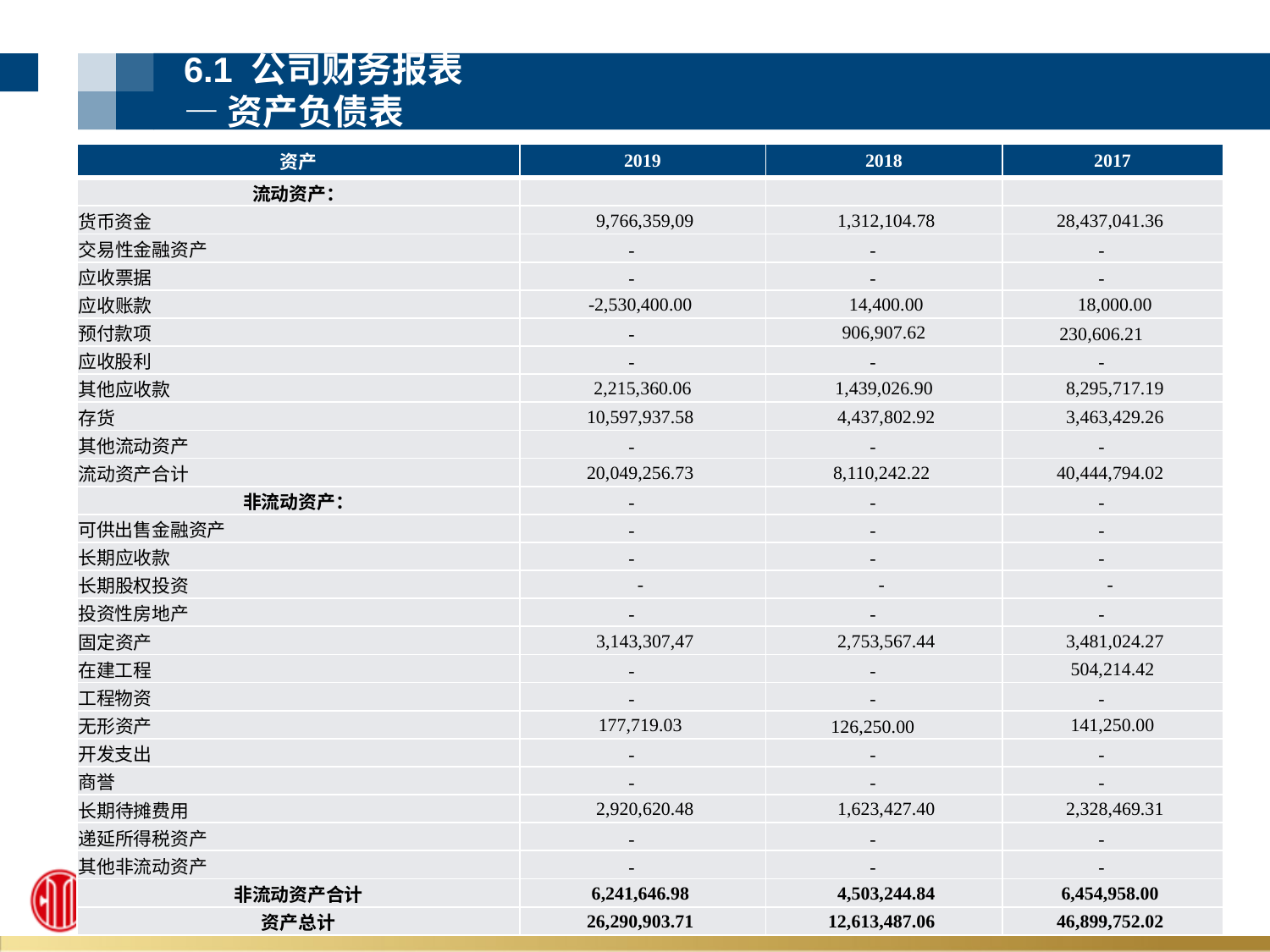

6.1 公司财务报表
—资产负债表
| 资产 | 2019 | 2018 | 2017 |
| --- | --- | --- | --- |
| 流动资产： |  |  |  |
| 货币资金 | 9,766,359,09 | 1,312,104.78 | 28,437,041.36 |
| 交易性金融资产 | - | - | - |
| 应收票据 | - | - | - |
| 应收账款 | -2,530,400.00 | 14,400.00 | 18,000.00 |
| 预付款项 | - | 906,907.62 | 230,606.21 |
| 应收股利 | - | - | - |
| 其他应收款 | 2,215,360.06 | 1,439,026.90 | 8,295,717.19 |
| 存货 | 10,597,937.58 | 4,437,802.92 | 3,463,429.26 |
| 其他流动资产 | - | - | - |
| 流动资产合计 | 20,049,256.73 | 8,110,242.22 | 40,444,794.02 |
| 非流动资产： | - | - | - |
| 可供出售金融资产 | - | - | - |
| 长期应收款 | - | - | - |
| 长期股权投资 | - | - | - |
| 投资性房地产 | - | - | - |
| 固定资产 | 3,143,307,47 | 2,753,567.44 | 3,481,024.27 |
| 在建工程 | - | - | 504,214.42 |
| 工程物资 | - | - | - |
| 无形资产 | 177,719.03 | 126,250.00 | 141,250.00 |
| 开发支出 | - | - | - |
| 商誉 | - | - | - |
| 长期待摊费用 | 2,920,620.48 | 1,623,427.40 | 2,328,469.31 |
| 递延所得税资产 | - | - | - |
| 其他非流动资产 | - | - | - |
| 非流动资产合计 | 6,241,646.98 | 4,503,244.84 | 6,454,958.00 |
| 资产总计 | 26,290,903.71 | 12,613,487.06 | 46,899,752.02 |